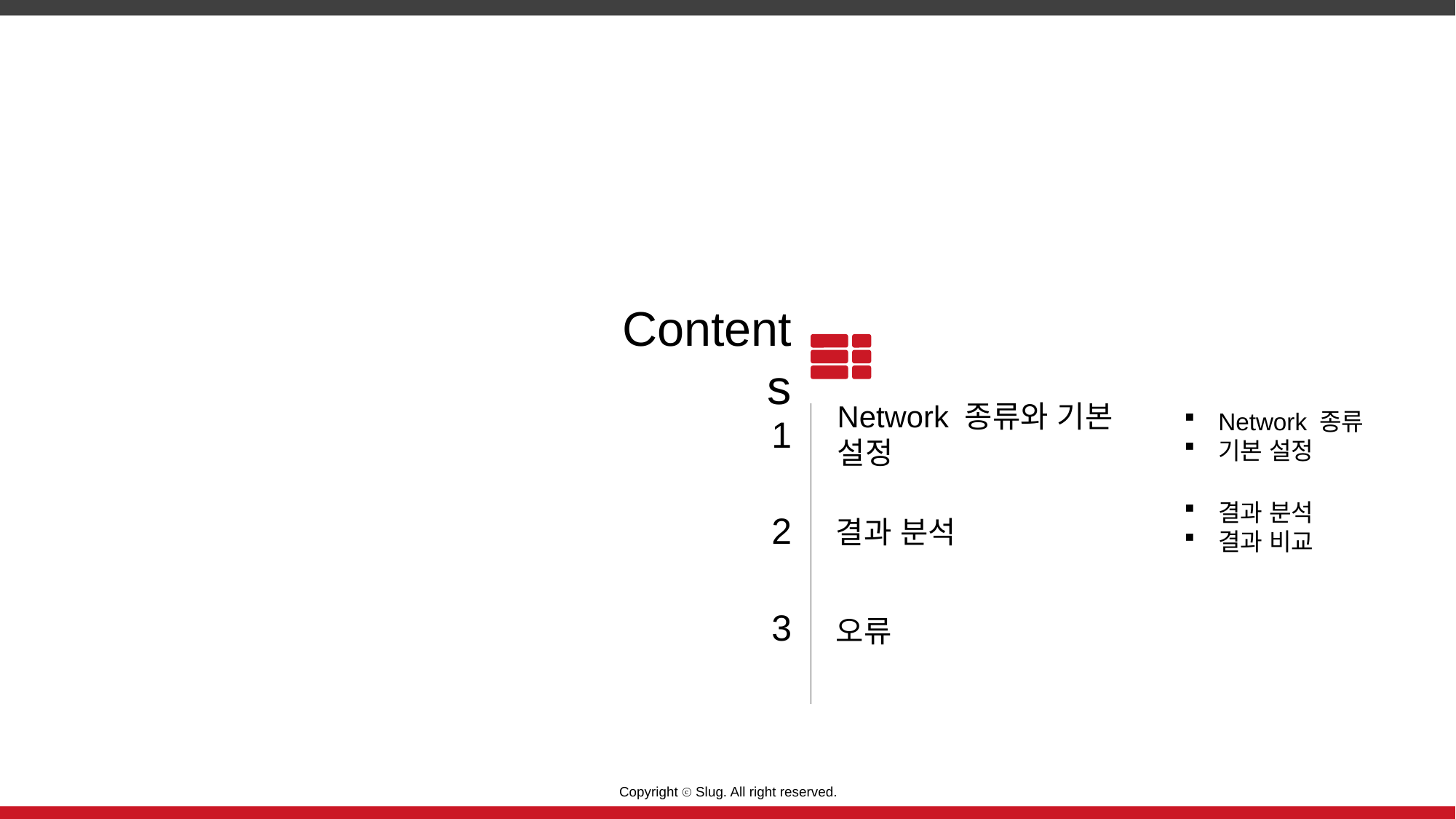

Contents

Network 종류
기본 설정
1
Network 종류와 기본 설정
결과 분석
결과 비교
2
결과 분석
3
오류